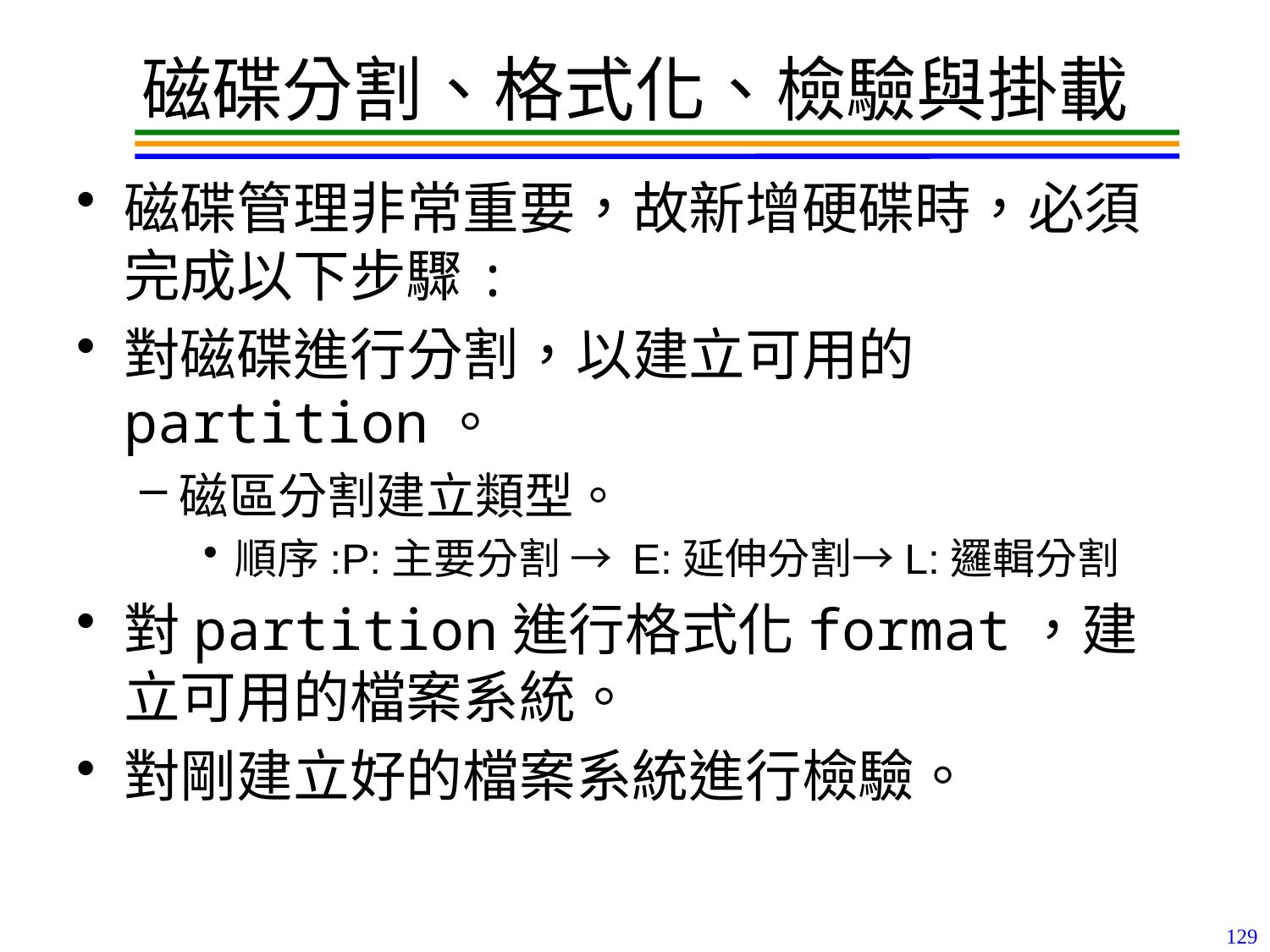

# 磁碟分割、格式化、檢驗與掛載
磁碟管理非常重要，故新增硬碟時，必須完成以下步驟:
對磁碟進行分割，以建立可用的partition。
磁區分割建立類型。
順序:P:主要分割 → E:延伸分割→L:邏輯分割
對partition進行格式化format，建立可用的檔案系統。
對剛建立好的檔案系統進行檢驗。

129